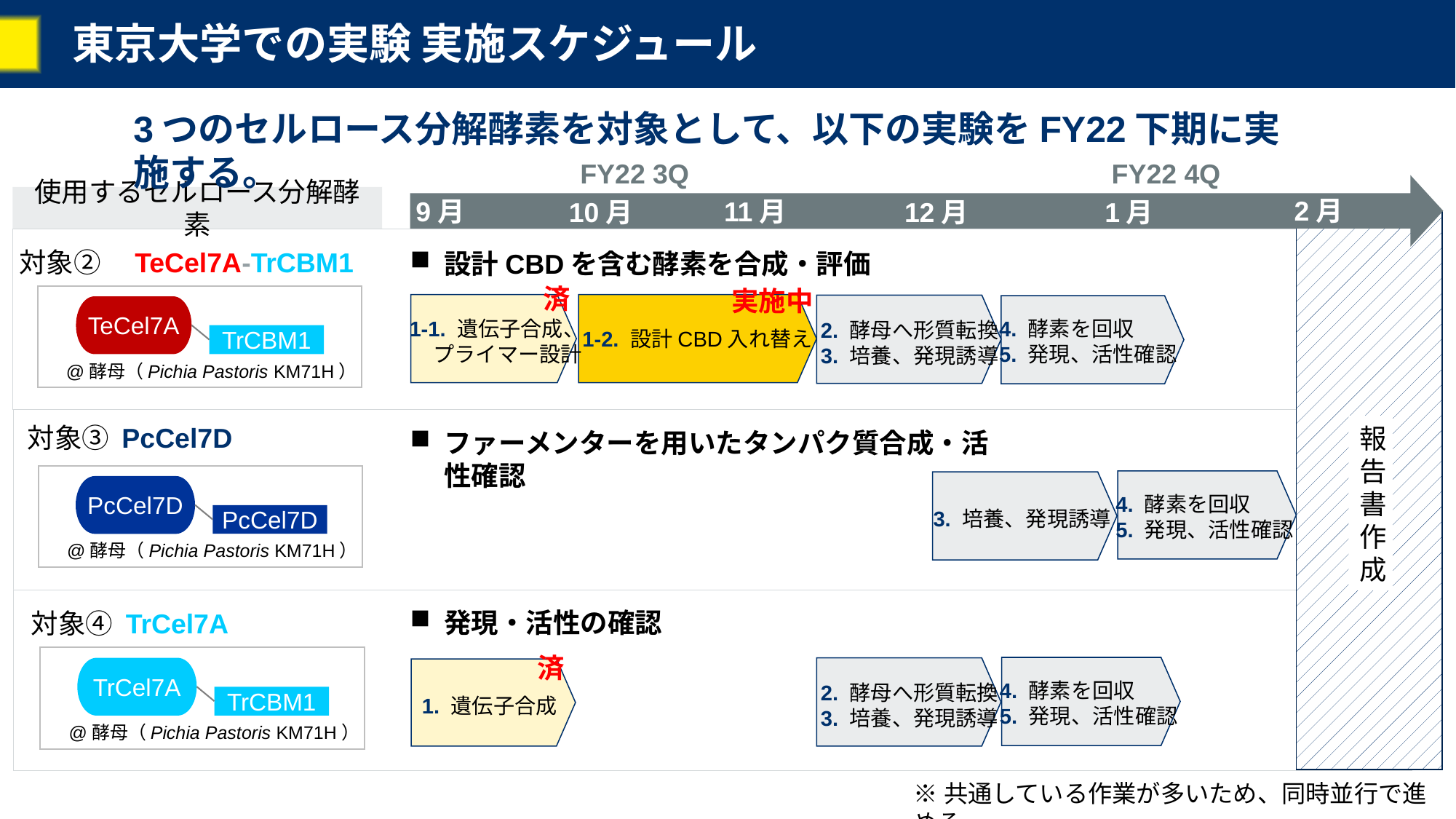

# 東京大学での実験 実施スケジュール
3つのセルロース分解酵素を対象として、以下の実験をFY22下期に実施する。

FY22 3Q
FY22 4Q

使用するセルロース分解酵素
2月
9月
11月
10月
12月
1月

対象②　TeCel7A-TrCBM1

@酵母（Pichia Pastoris KM71H）
TeCel7A
TrCBM1
設計CBDを含む酵素を合成・評価
済
実施中

1-1. 遺伝子合成、
    プライマー設計
4. 酵素を回収
5. 発現、活性確認
2. 酵母へ形質転換
3. 培養、発現誘導
1-2. 設計CBD入れ替え

対象③ PcCel7D

PcCel7D
PcCel7D
@酵母（Pichia Pastoris KM71H）
報告書作成
ファーメンターを用いたタンパク質合成・活性確認

4. 酵素を回収
5. 発現、活性確認
3. 培養、発現誘導

発現・活性の確認
対象④ TrCel7A

TrCel7A
TrCBM1
@酵母（Pichia Pastoris KM71H）
済

4. 酵素を回収
5. 発現、活性確認
2. 酵母へ形質転換
3. 培養、発現誘導
1. 遺伝子合成
※共通している作業が多いため、同時並行で進める。